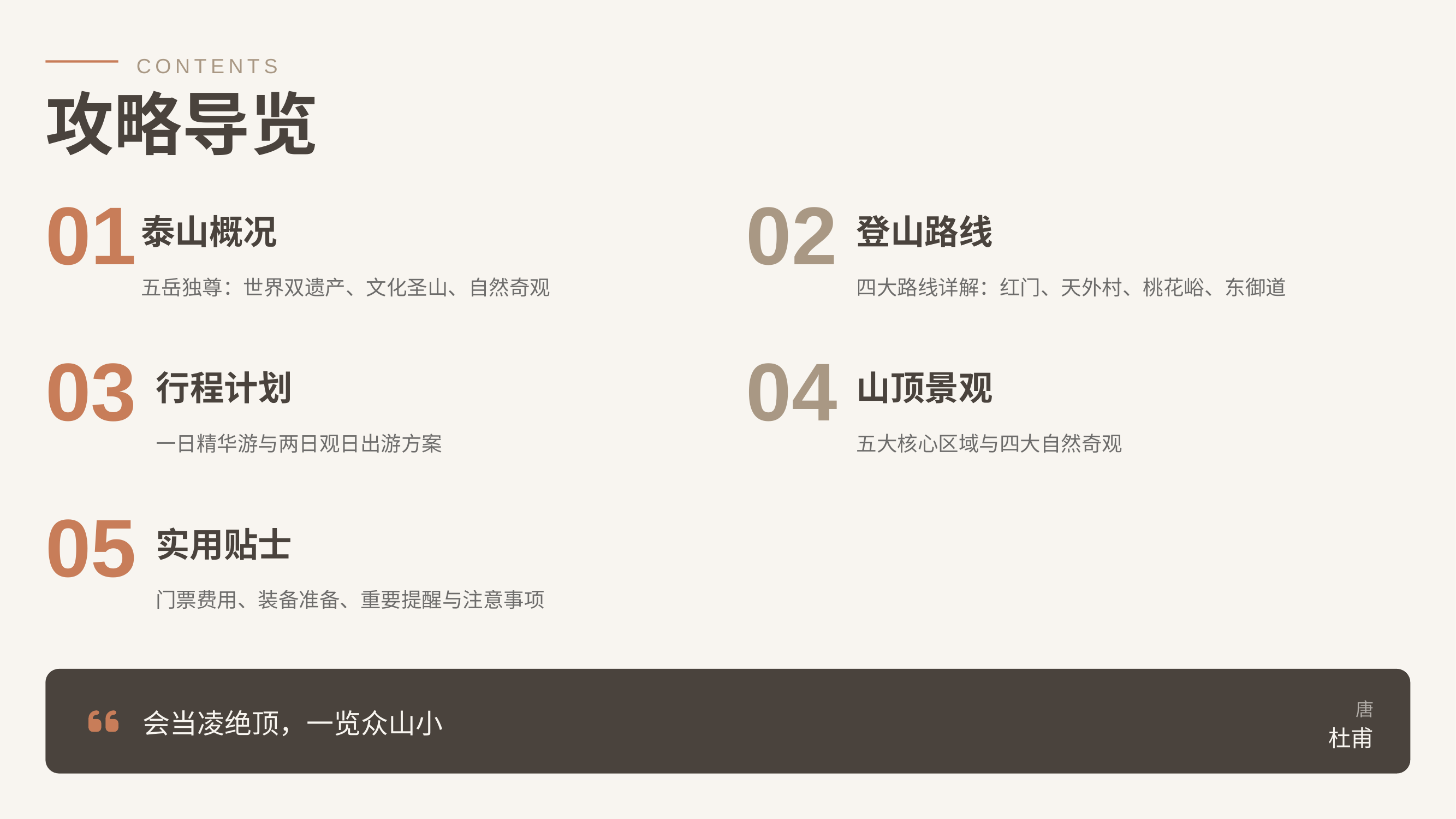

CONTENTS

攻略导览
01
02
泰山概况
登山路线
五岳独尊：世界双遗产、文化圣山、自然奇观
四大路线详解：红门、天外村、桃花峪、东御道
03
04
行程计划
山顶景观
一日精华游与两日观日出游方案
五大核心区域与四大自然奇观
05
实用贴士
门票费用、装备准备、重要提醒与注意事项

唐
会当凌绝顶，一览众山小

杜甫